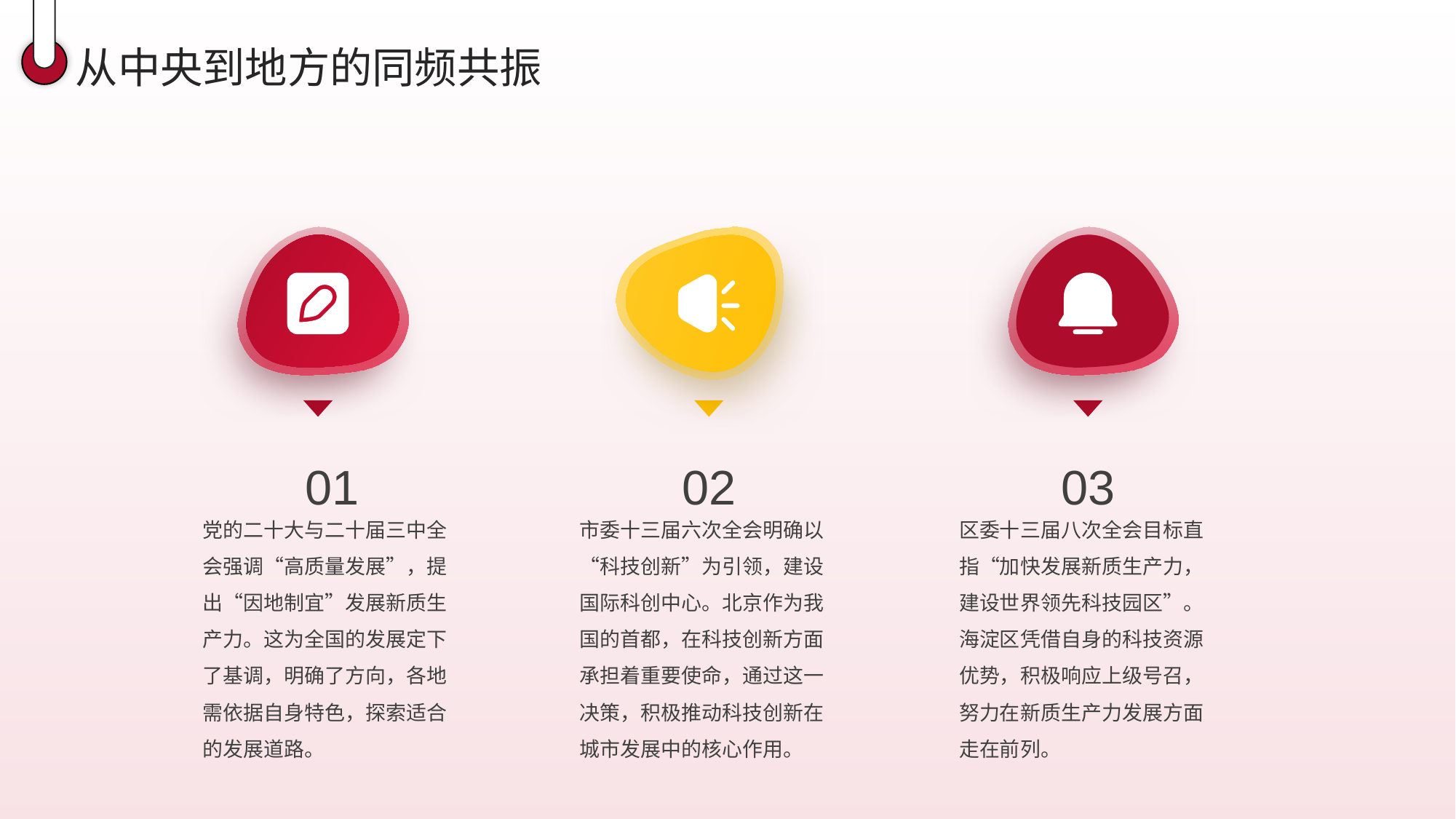

从中央到地方的同频共振

01
02
03
市委十三届六次全会明确以“科技创新”为引领，建设国际科创中心。北京作为我国的首都，在科技创新方面承担着重要使命，通过这一决策，积极推动科技创新在城市发展中的核心作用。
区委十三届八次全会目标直指“加快发展新质生产力，建设世界领先科技园区”。海淀区凭借自身的科技资源优势，积极响应上级号召，努力在新质生产力发展方面走在前列。
党的二十大与二十届三中全会强调“高质量发展”，提出“因地制宜”发展新质生产力。这为全国的发展定下了基调，明确了方向，各地需依据自身特色，探索适合的发展道路。